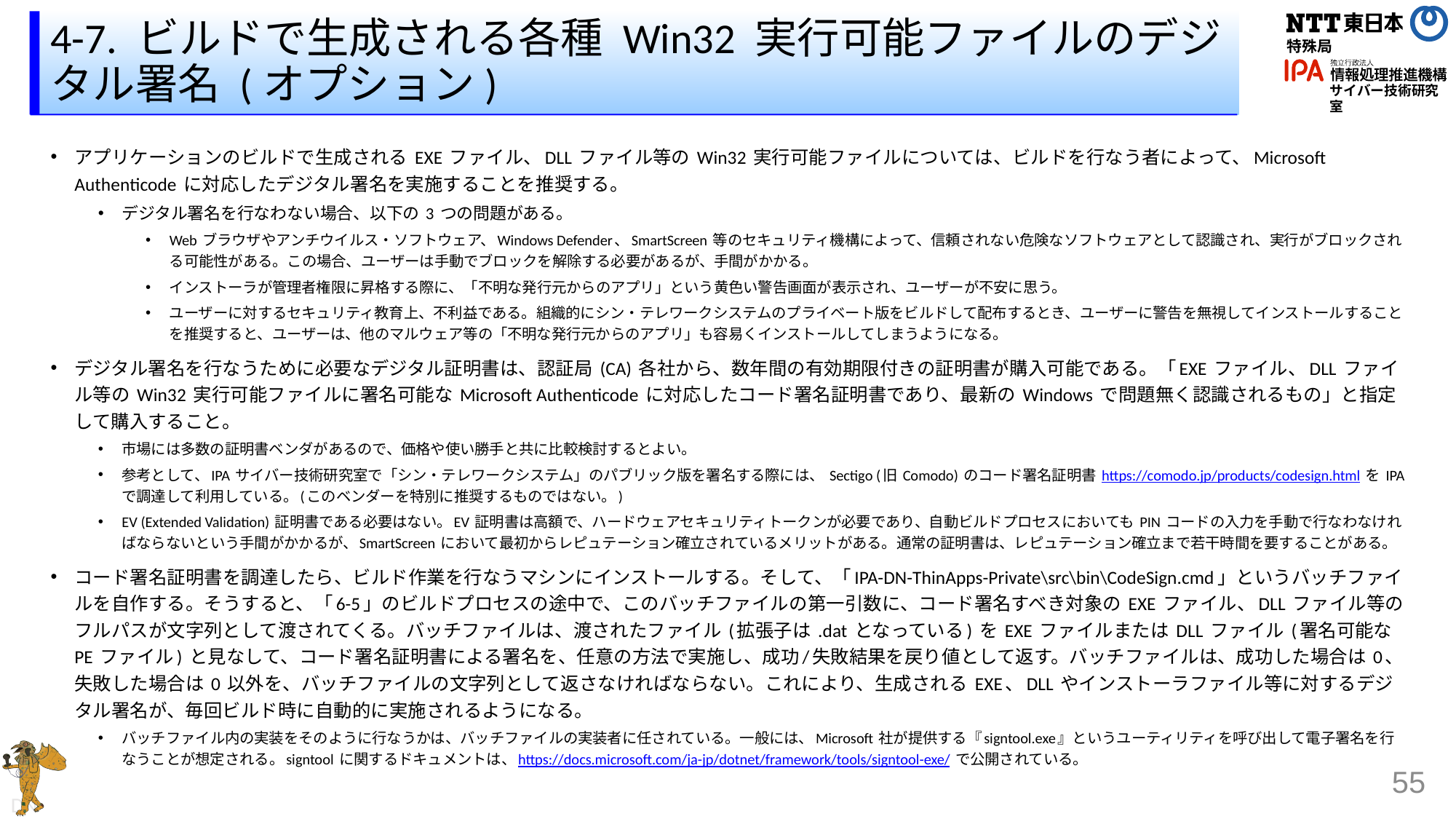

# 4-7. ビルドで生成される各種 Win32 実行可能ファイルのデジタル署名 (オプション)
アプリケーションのビルドで生成される EXE ファイル、DLL ファイル等の Win32 実行可能ファイルについては、ビルドを行なう者によって、Microsoft Authenticode に対応したデジタル署名を実施することを推奨する。
デジタル署名を行なわない場合、以下の 3 つの問題がある。
Web ブラウザやアンチウイルス・ソフトウェア、Windows Defender、SmartScreen 等のセキュリティ機構によって、信頼されない危険なソフトウェアとして認識され、実行がブロックされる可能性がある。この場合、ユーザーは手動でブロックを解除する必要があるが、手間がかかる。
インストーラが管理者権限に昇格する際に、「不明な発行元からのアプリ」という黄色い警告画面が表示され、ユーザーが不安に思う。
ユーザーに対するセキュリティ教育上、不利益である。組織的にシン・テレワークシステムのプライベート版をビルドして配布するとき、ユーザーに警告を無視してインストールすることを推奨すると、ユーザーは、他のマルウェア等の「不明な発行元からのアプリ」も容易くインストールしてしまうようになる。
デジタル署名を行なうために必要なデジタル証明書は、認証局 (CA) 各社から、数年間の有効期限付きの証明書が購入可能である。「EXE ファイル、DLL ファイル等の Win32 実行可能ファイルに署名可能な Microsoft Authenticode に対応したコード署名証明書であり、最新の Windows で問題無く認識されるもの」と指定して購入すること。
市場には多数の証明書ベンダがあるので、価格や使い勝手と共に比較検討するとよい。
参考として、IPA サイバー技術研究室で「シン・テレワークシステム」のパブリック版を署名する際には、 Sectigo (旧 Comodo) のコード署名証明書 https://comodo.jp/products/codesign.html を IPA で調達して利用している。(このベンダーを特別に推奨するものではない。)
EV (Extended Validation) 証明書である必要はない。EV 証明書は高額で、ハードウェアセキュリティトークンが必要であり、自動ビルドプロセスにおいても PIN コードの入力を手動で行なわなければならないという手間がかかるが、SmartScreen において最初からレピュテーション確立されているメリットがある。通常の証明書は、レピュテーション確立まで若干時間を要することがある。
コード署名証明書を調達したら、ビルド作業を行なうマシンにインストールする。そして、「IPA-DN-ThinApps-Private\src\bin\CodeSign.cmd」というバッチファイルを自作する。そうすると、「6-5」のビルドプロセスの途中で、このバッチファイルの第一引数に、コード署名すべき対象の EXE ファイル、DLL ファイル等のフルパスが文字列として渡されてくる。バッチファイルは、渡されたファイル (拡張子は .dat となっている) を EXE ファイルまたは DLL ファイル (署名可能な PE ファイル) と見なして、コード署名証明書による署名を、任意の方法で実施し、成功/失敗結果を戻り値として返す。バッチファイルは、成功した場合は 0、失敗した場合は 0 以外を、バッチファイルの文字列として返さなければならない。これにより、生成される EXE、DLL やインストーラファイル等に対するデジタル署名が、毎回ビルド時に自動的に実施されるようになる。
バッチファイル内の実装をそのように行なうかは、バッチファイルの実装者に任されている。一般には、Microsoft 社が提供する『signtool.exe』というユーティリティを呼び出して電子署名を行なうことが想定される。signtool に関するドキュメントは、https://docs.microsoft.com/ja-jp/dotnet/framework/tools/signtool-exe/ で公開されている。
55